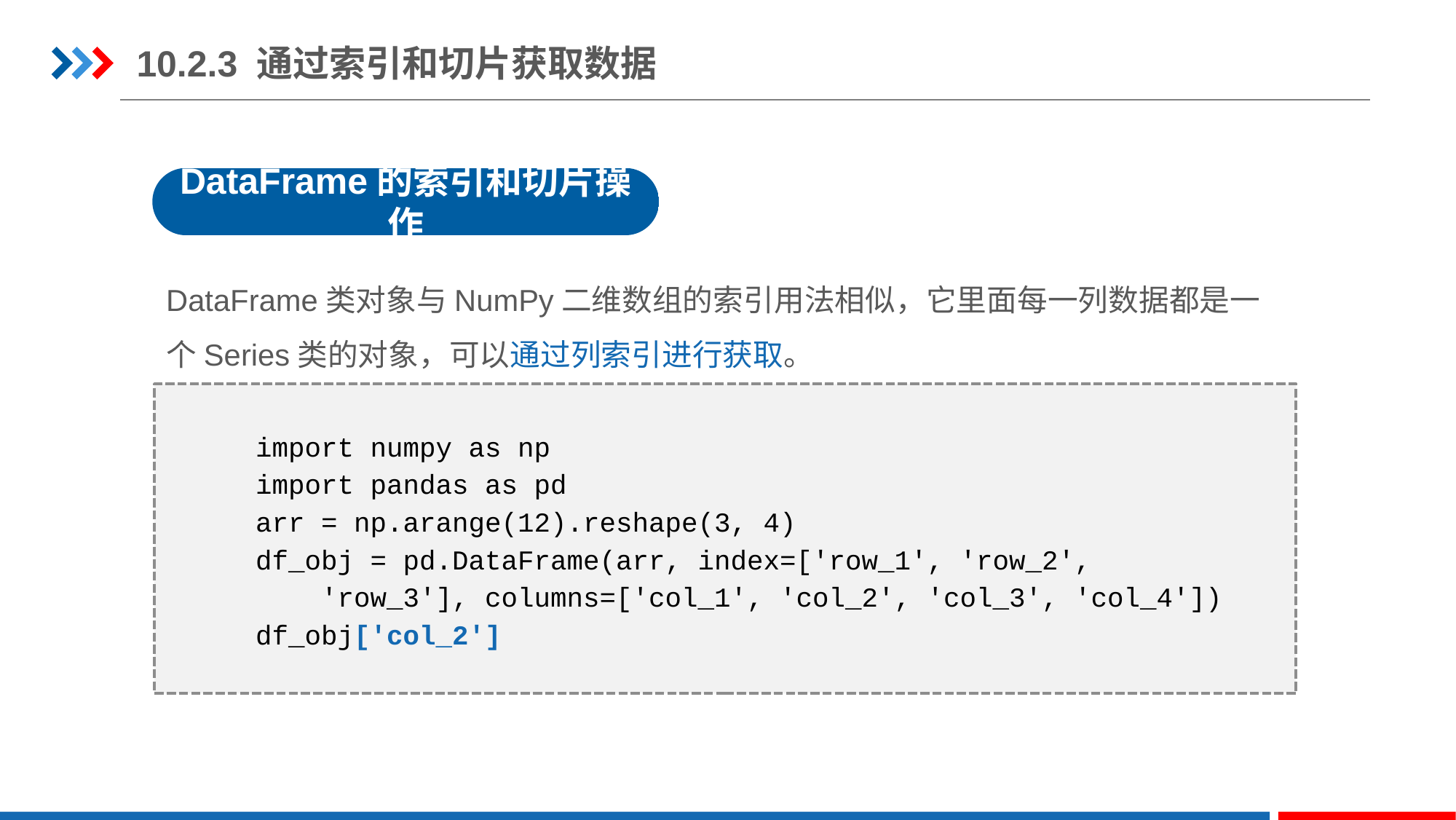

10.2.3 通过索引和切片获取数据
DataFrame的索引和切片操作
DataFrame类对象与NumPy二维数组的索引用法相似，它里面每一列数据都是一个Series类的对象，可以通过列索引进行获取。

import numpy as np
import pandas as pd
arr = np.arange(12).reshape(3, 4)
df_obj = pd.DataFrame(arr, index=['row_1', 'row_2',
    'row_3'], columns=['col_1', 'col_2', 'col_3', 'col_4'])
df_obj['col_2']